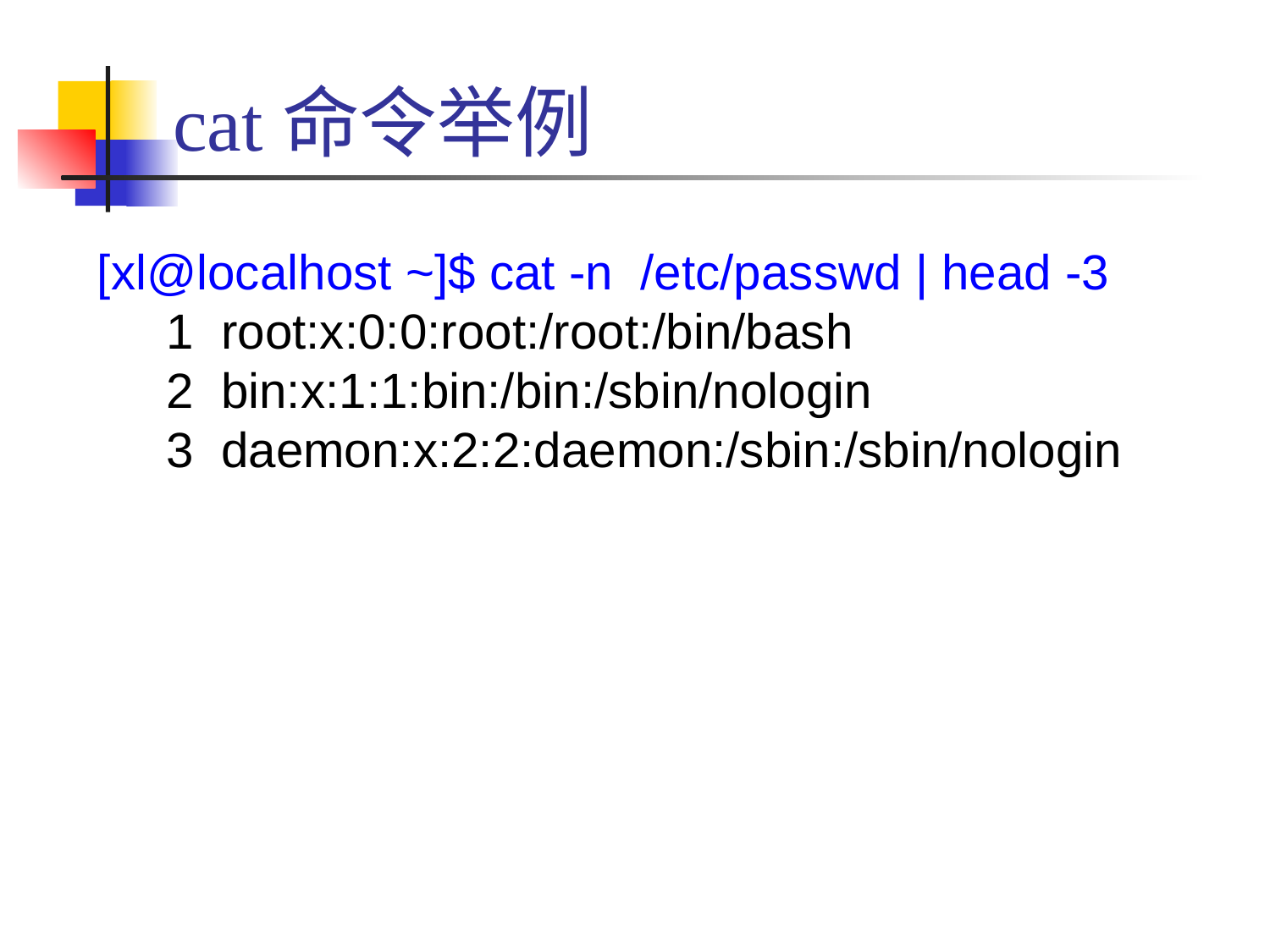

# cat命令举例
[xl@localhost ~]$ cat -n  /etc/passwd | head -3
     1  root:x:0:0:root:/root:/bin/bash
     2  bin:x:1:1:bin:/bin:/sbin/nologin
     3  daemon:x:2:2:daemon:/sbin:/sbin/nologin